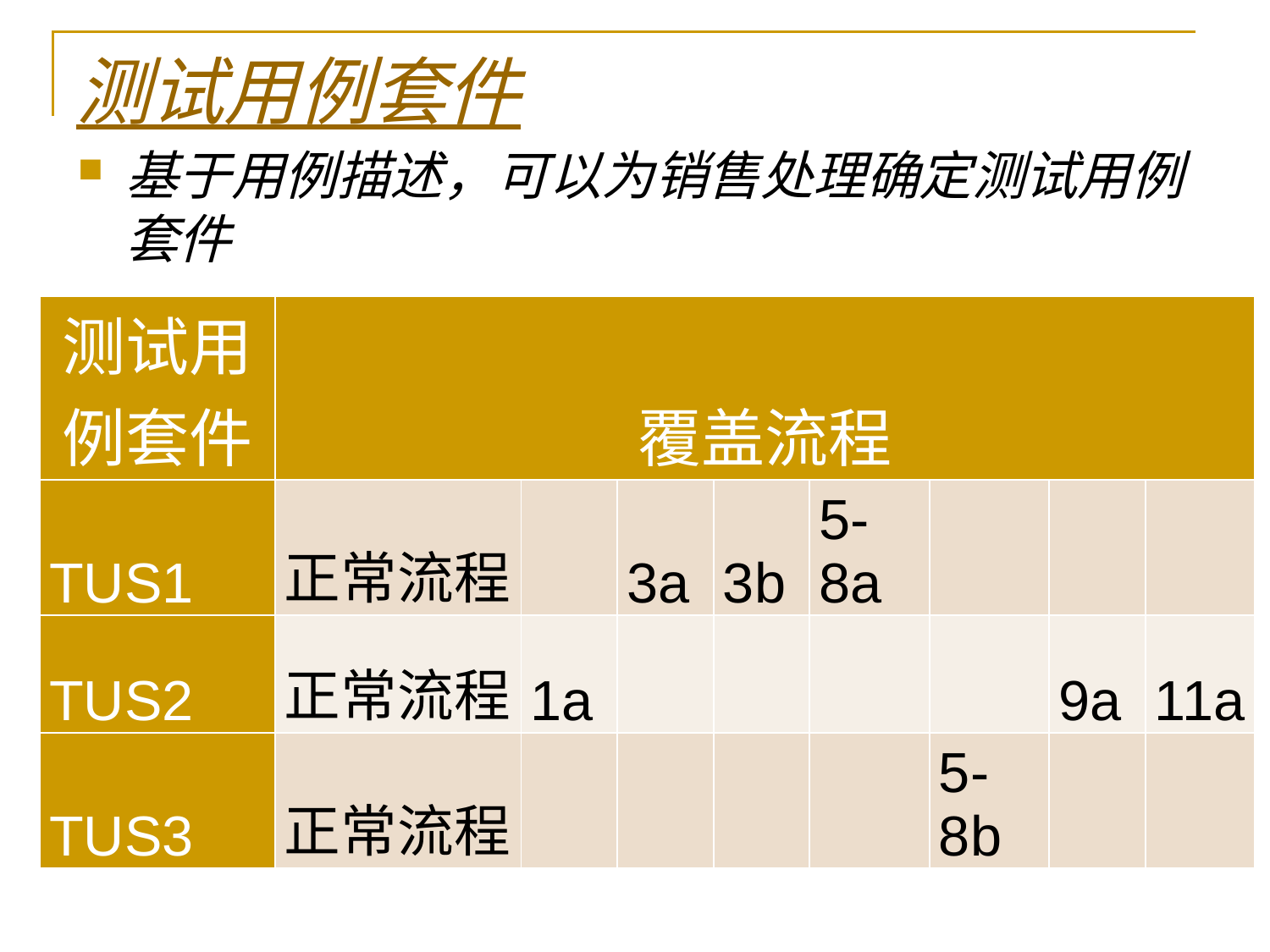

# 测试用例套件
基于用例描述，可以为销售处理确定测试用例套件
| 测试用例套件 | 覆盖流程 |  |  |  |  |  |  |  |
| --- | --- | --- | --- | --- | --- | --- | --- | --- |
| TUS1 | 正常流程 |  | 3a | 3b | 5-8a |  |  |  |
| TUS2 | 正常流程 | 1a |  |  |  |  | 9a | 11a |
| TUS3 | 正常流程 |  |  |  |  | 5-8b |  |  |